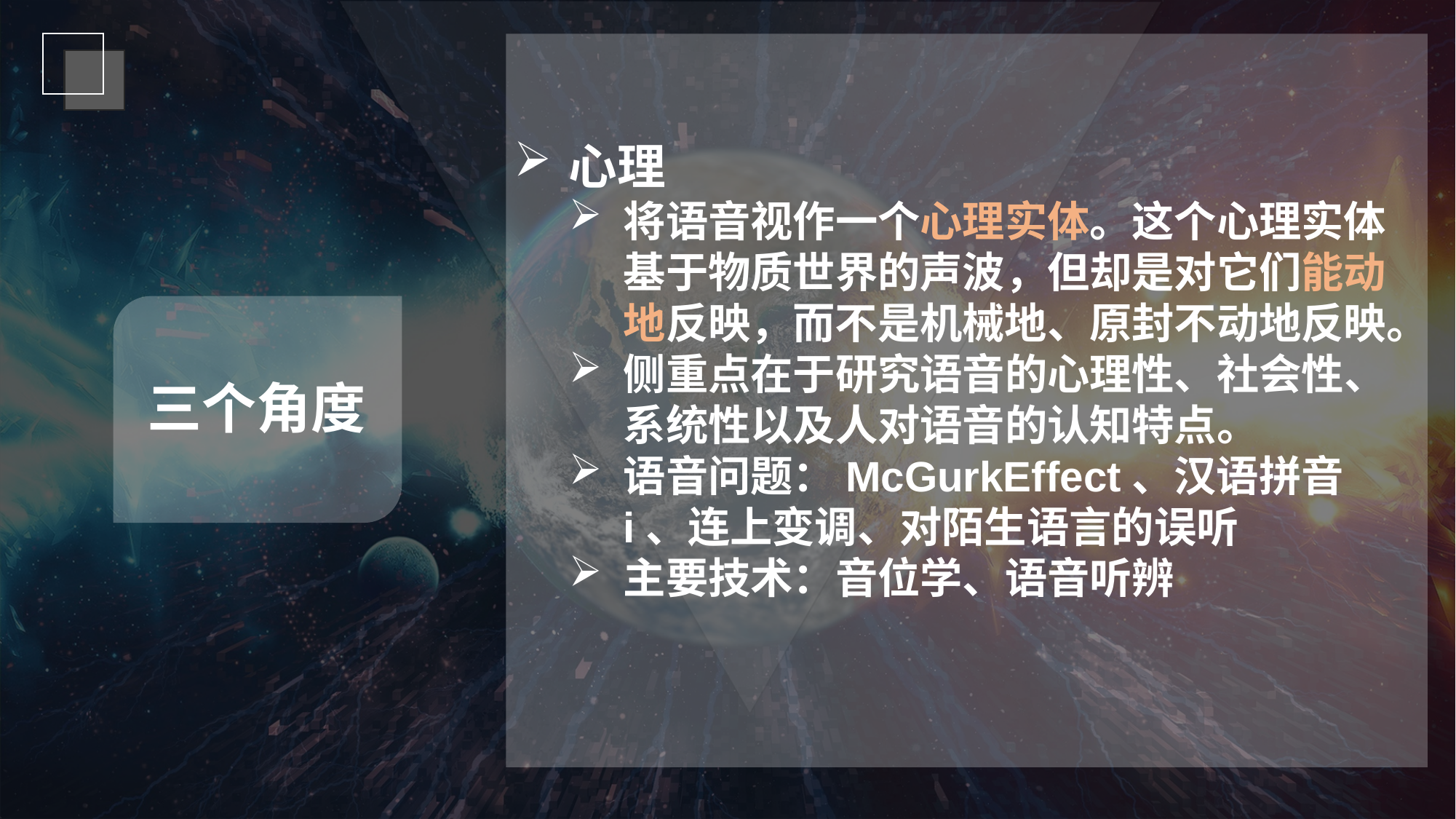

心理
将语音视作一个心理实体。这个心理实体基于物质世界的声波，但却是对它们能动地反映，而不是机械地、原封不动地反映。
侧重点在于研究语音的心理性、社会性、系统性以及人对语音的认知特点。
语音问题：McGurkEffect、汉语拼音i、连上变调、对陌生语言的误听
主要技术：音位学、语音听辨

三个角度